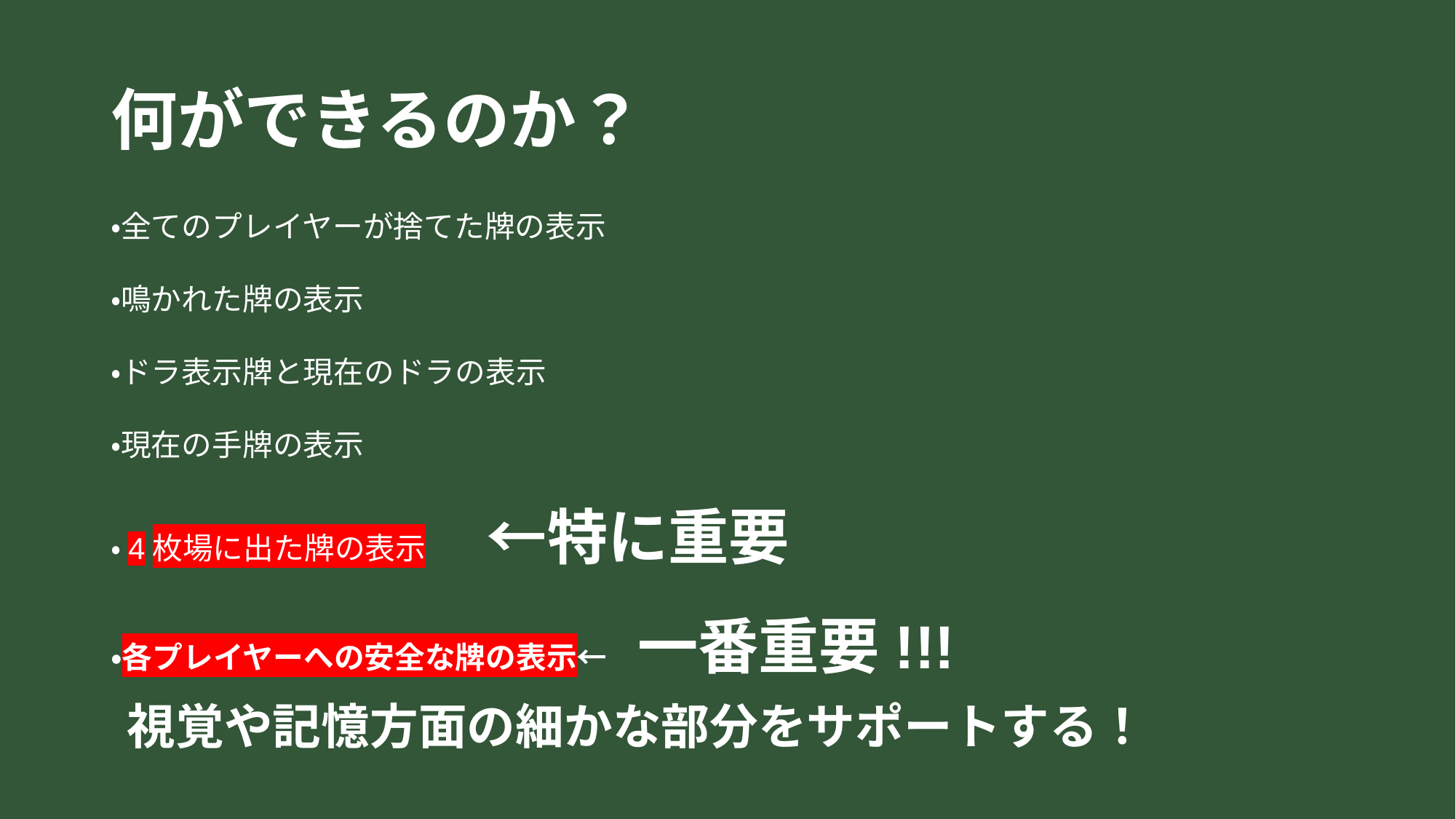

# 何ができるのか？
・全てのプレイヤーが捨てた牌の表示
・鳴かれた牌の表示

・ドラ表示牌と現在のドラの表示

・現在の手牌の表示

・4枚場に出た牌の表示　　←特に重要

・各プレイヤーへの安全な牌の表示←　一番重要!!!

視覚や記憶方面の細かな部分をサポートする！